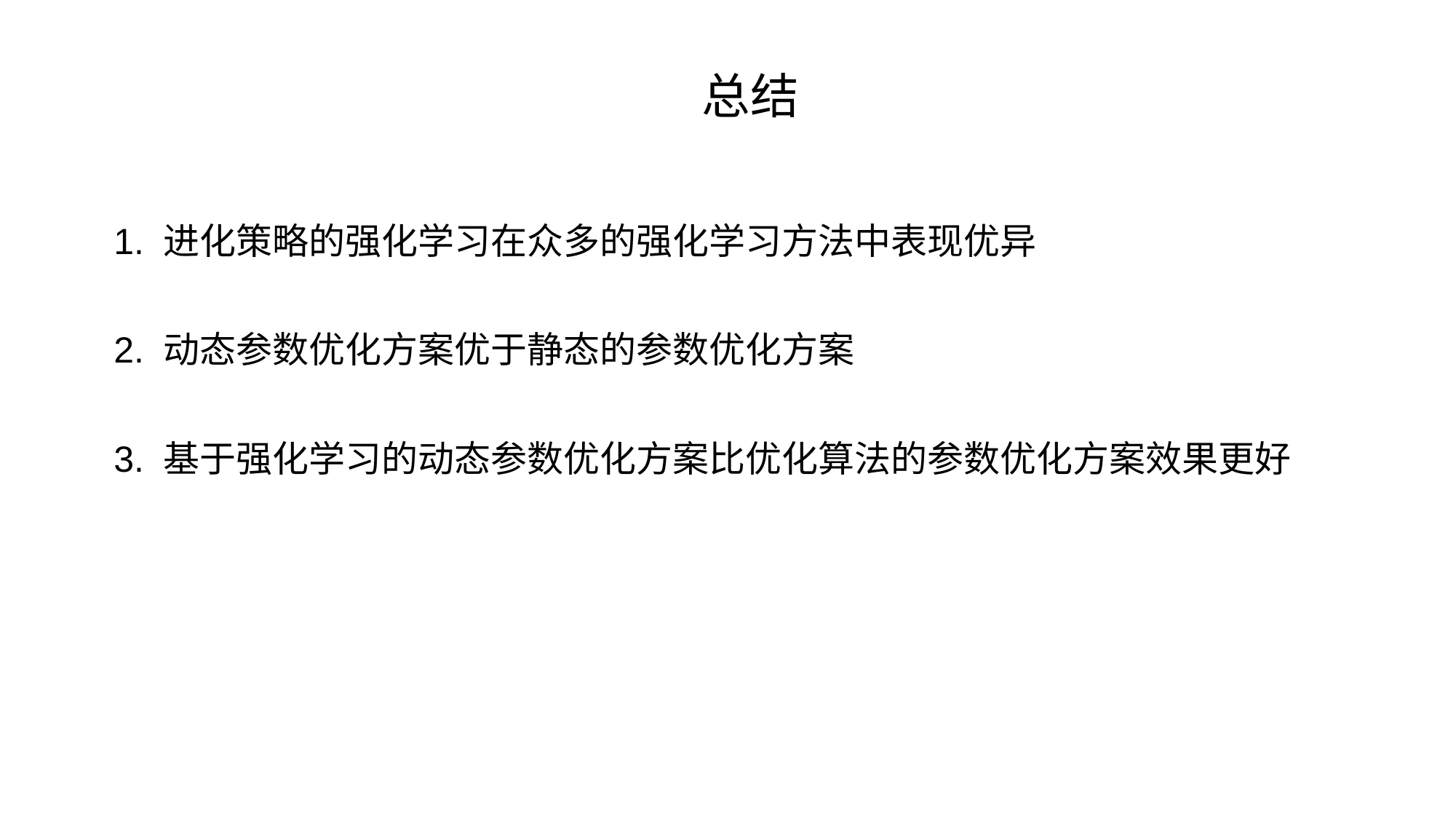

总结
1. 进化策略的强化学习在众多的强化学习方法中表现优异

2. 动态参数优化方案优于静态的参数优化方案

3. 基于强化学习的动态参数优化方案比优化算法的参数优化方案效果更好